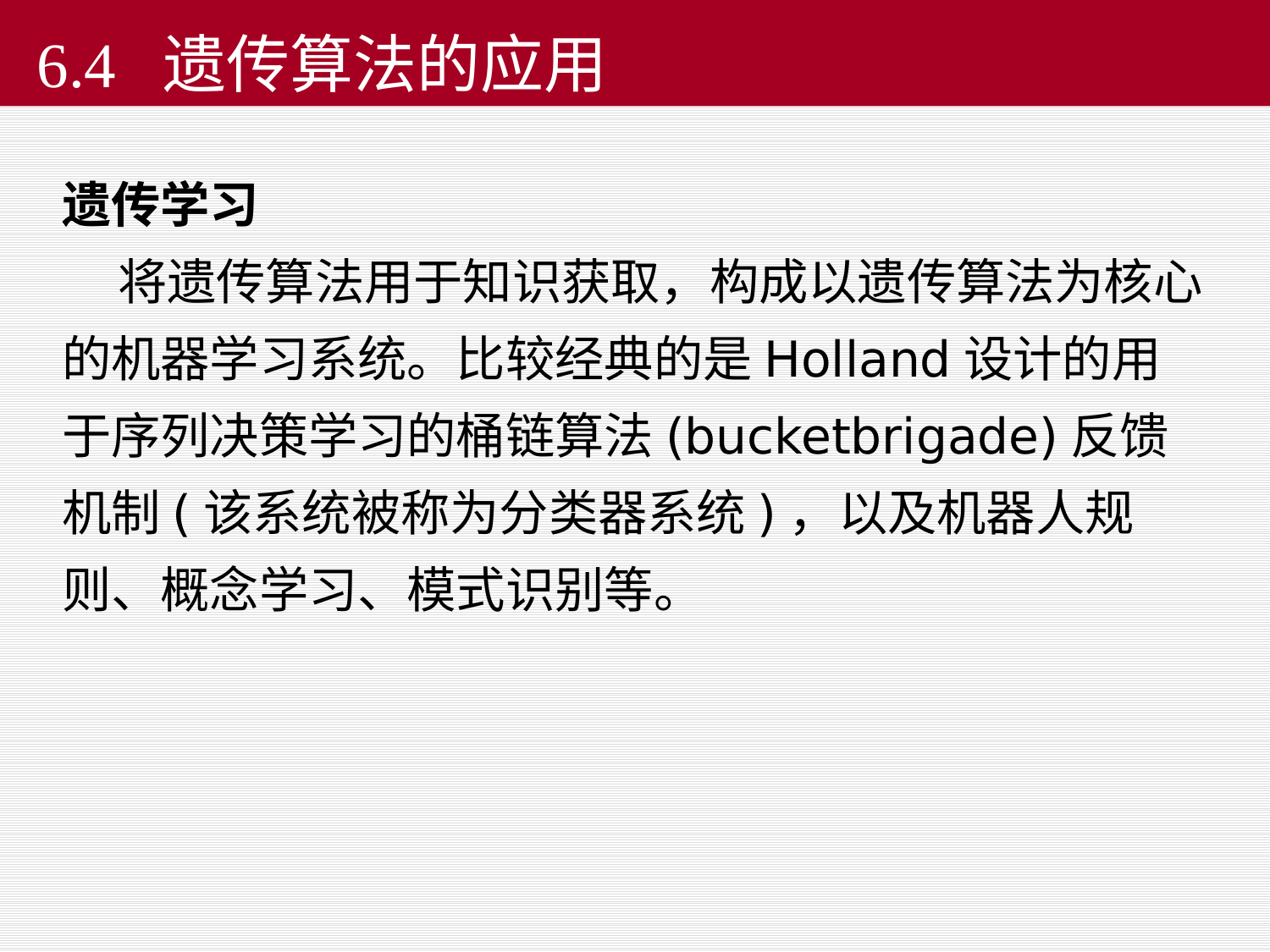

#
6.4  遗传算法的应用
遗传学习
    将遗传算法用于知识获取，构成以遗传算法为核心的机器学习系统。比较经典的是Holland设计的用于序列决策学习的桶链算法(bucketbrigade)反馈机制(该系统被称为分类器系统)，以及机器人规则、概念学习、模式识别等。

150